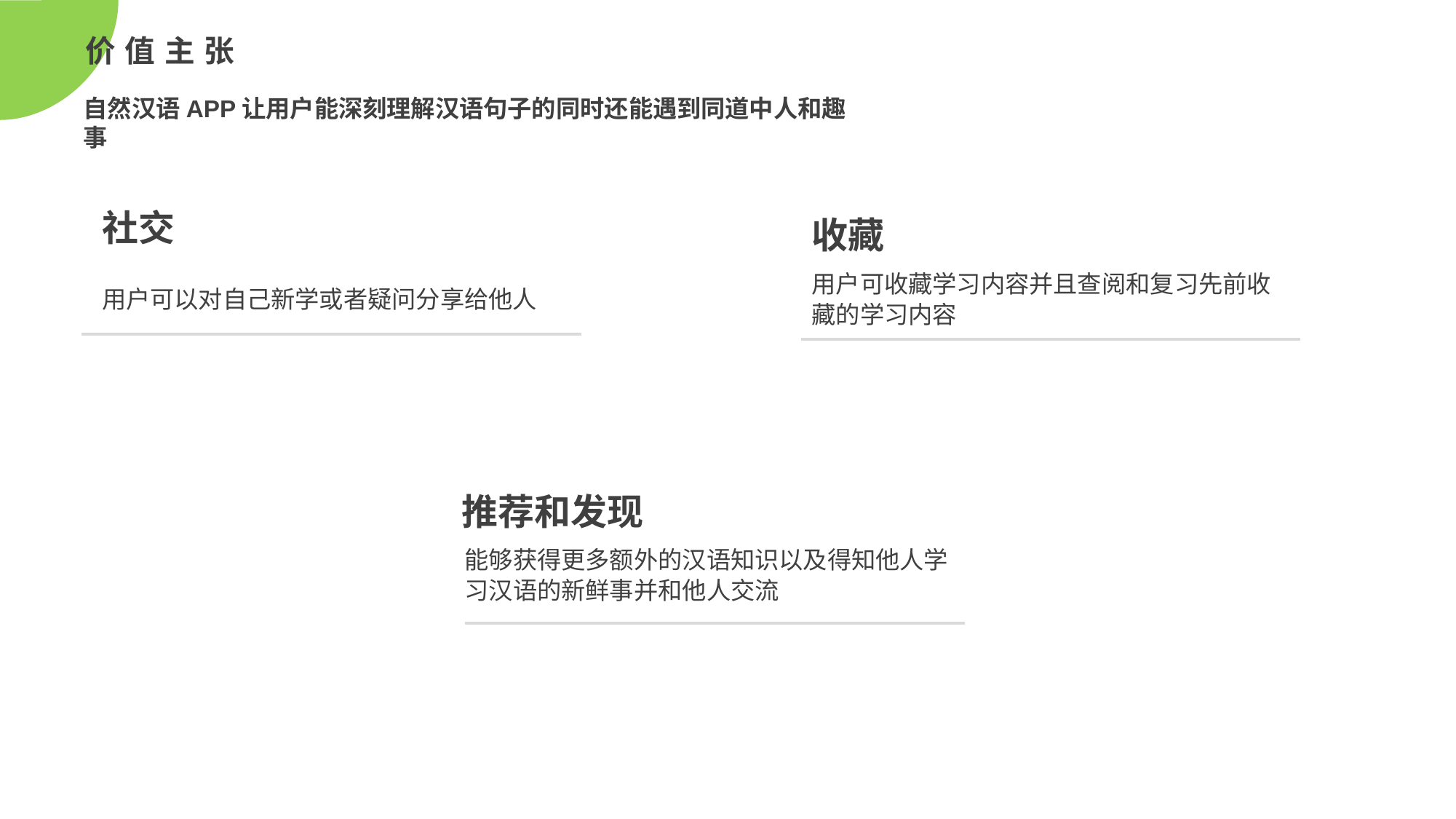

价值主张
自然汉语APP让用户能深刻理解汉语句子的同时还能遇到同道中人和趣事
社交
收藏
用户可收藏学习内容并且查阅和复习先前收藏的学习内容
用户可以对自己新学或者疑问分享给他人

推荐和发现
能够获得更多额外的汉语知识以及得知他人学习汉语的新鲜事并和他人交流